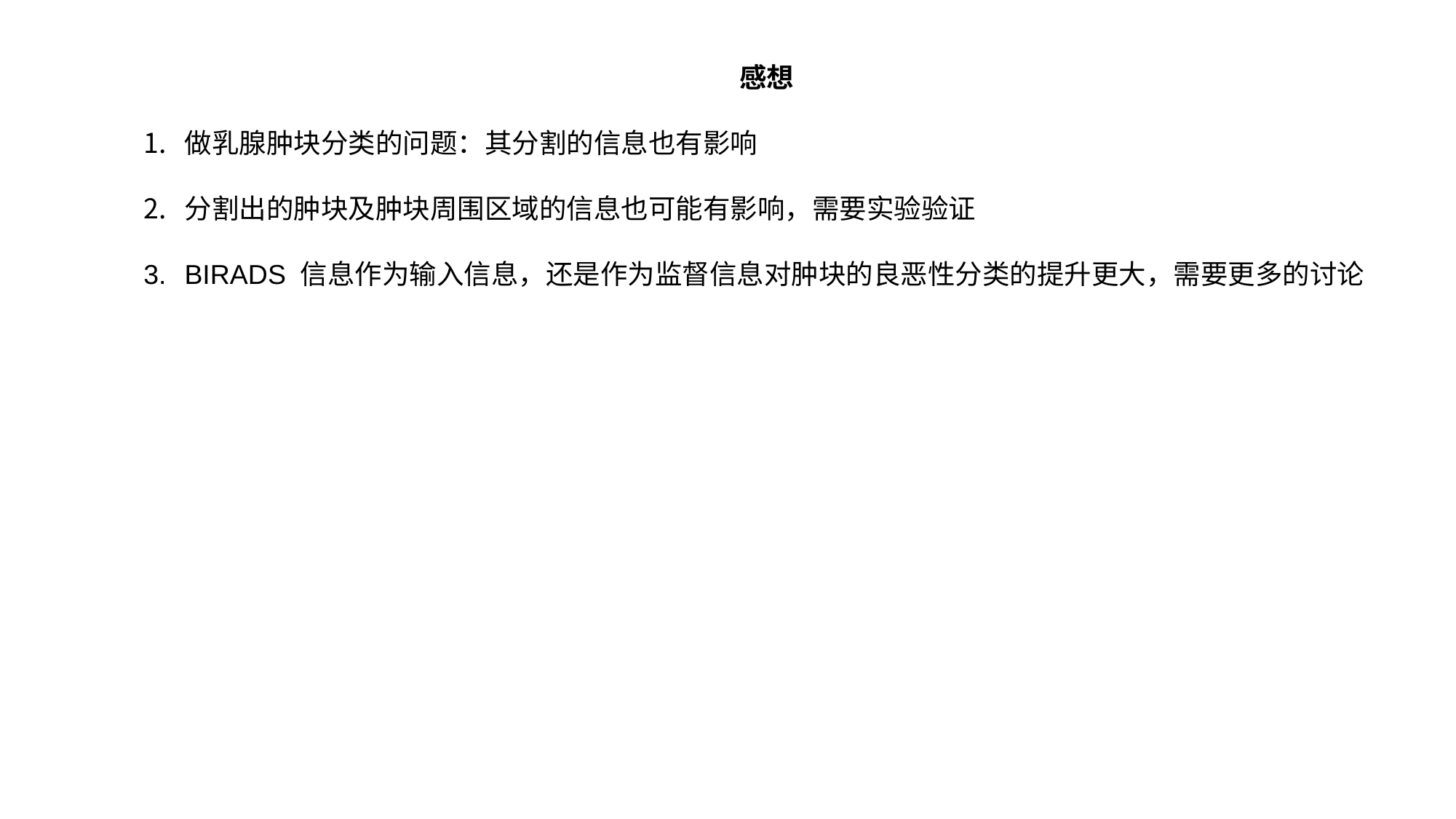

感想

做乳腺肿块分类的问题：其分割的信息也有影响

分割出的肿块及肿块周围区域的信息也可能有影响，需要实验验证

BIRADS 信息作为输入信息，还是作为监督信息对肿块的良恶性分类的提升更大，需要更多的讨论